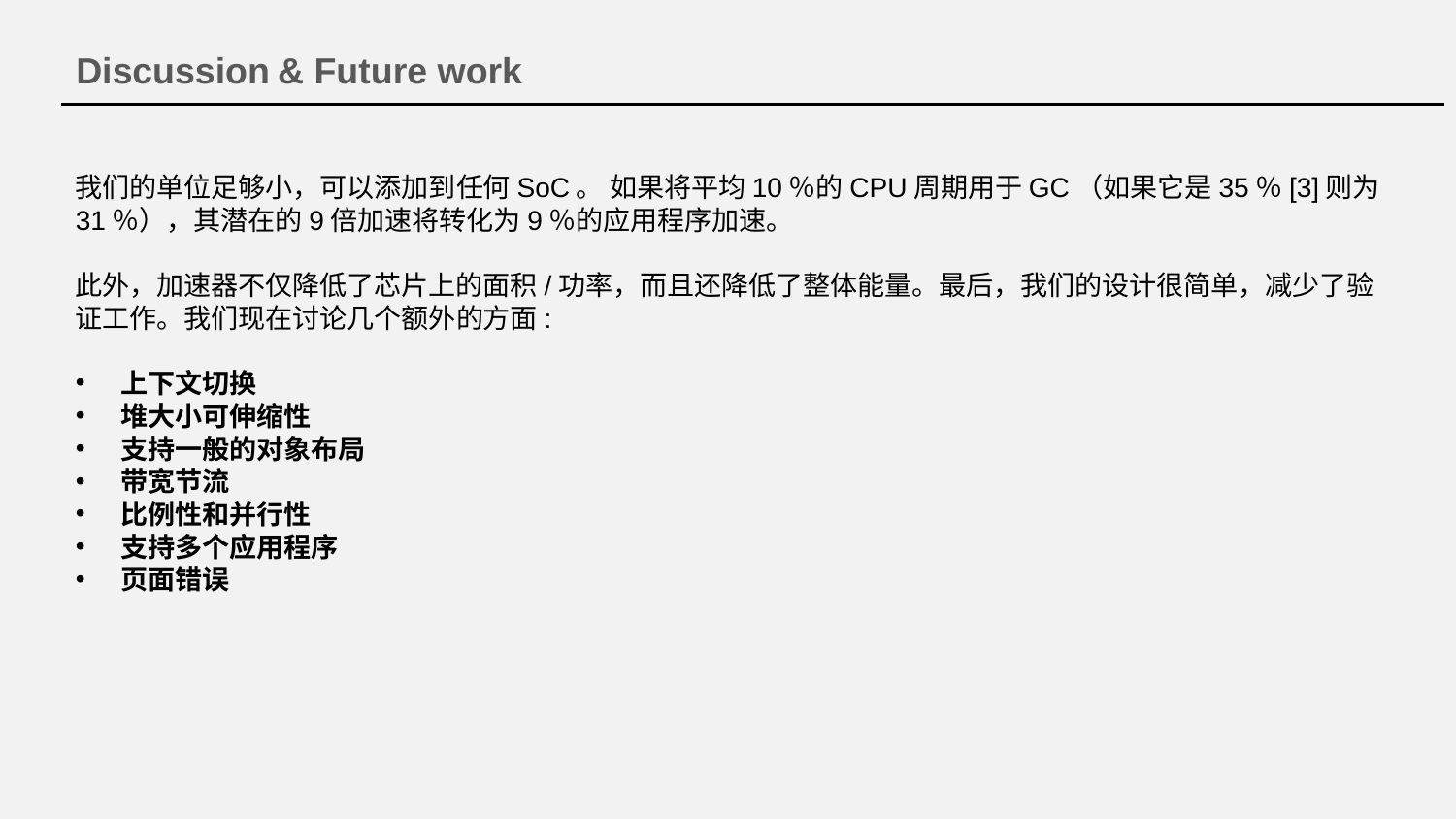

Discussion & Future work
我们的单位足够小，可以添加到任何SoC。 如果将平均10％的CPU周期用于GC（如果它是35％[3]则为31％），其潜在的9倍加速将转化为9％的应用程序加速。

此外，加速器不仅降低了芯片上的面积/功率，而且还降低了整体能量。最后，我们的设计很简单，减少了验证工作。我们现在讨论几个额外的方面:

上下文切换
堆大小可伸缩性
支持一般的对象布局
带宽节流
比例性和并行性
支持多个应用程序
页面错误